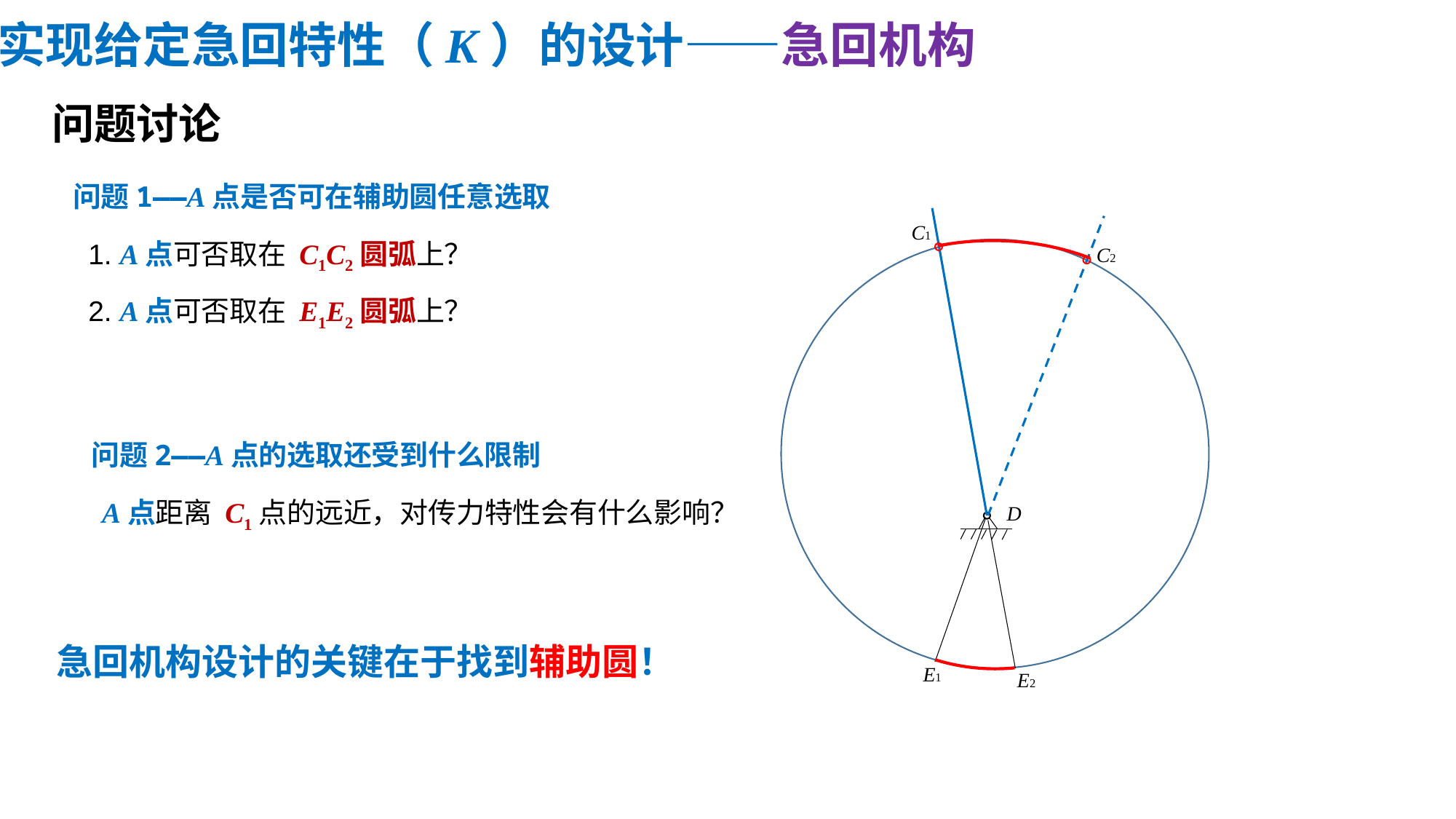

实现给定急回特性（K）的设计——急回机构
# 问题讨论
问题1——A点是否可在辅助圆任意选取
C1
C2
1. A点可否取在 C1C2圆弧上？

2. A点可否取在 E1E2圆弧上？
问题2——A点的选取还受到什么限制
D
A点距离 C1点的远近，对传力特性会有什么影响？

    急回机构设计的关键在于找到辅助圆！
E1
E2